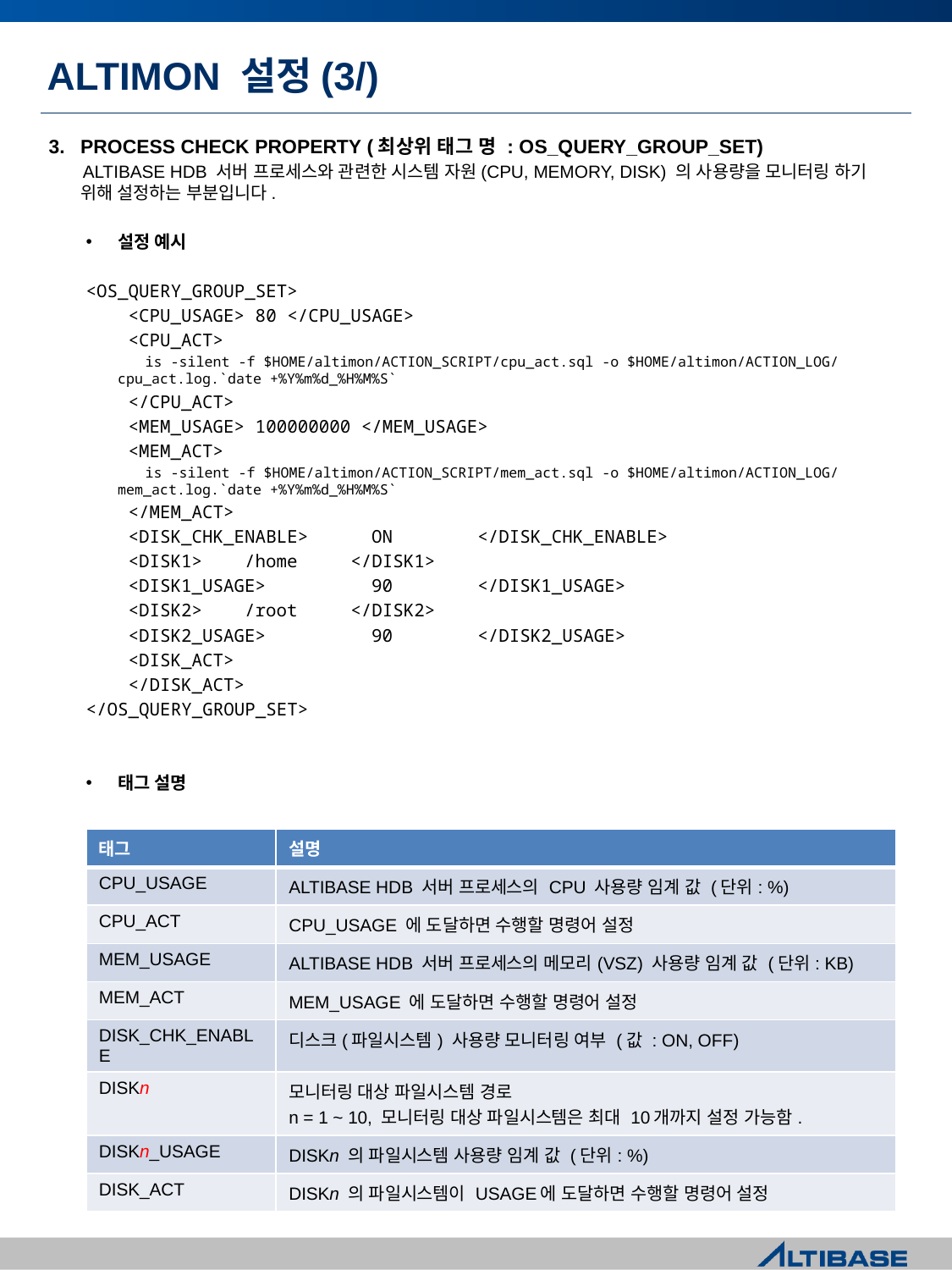

# ALTIMON 설정(3/)
PROCESS CHECK PROPERTY (최상위 태그 명 : OS_QUERY_GROUP_SET)
       ALTIBASE HDB 서버 프로세스와 관련한 시스템 자원(CPU, MEMORY, DISK) 의 사용량을 모니터링 하기 위해 설정하는 부분입니다.

설정 예시

<OS_QUERY_GROUP_SET>
    <CPU_USAGE> 80 </CPU_USAGE>
    <CPU_ACT>
       is -silent -f $HOME/altimon/ACTION_SCRIPT/cpu_act.sql -o $HOME/altimon/ACTION_LOG/cpu_act.log.`date +%Y%m%d_%H%M%S`
    </CPU_ACT>
    <MEM_USAGE> 100000000 </MEM_USAGE>
    <MEM_ACT>
       is -silent -f $HOME/altimon/ACTION_SCRIPT/mem_act.sql -o $HOME/altimon/ACTION_LOG/mem_act.log.`date +%Y%m%d_%H%M%S`
    </MEM_ACT>
    <DISK_CHK_ENABLE>	ON        </DISK_CHK_ENABLE>
    <DISK1>  	/home     </DISK1>
    <DISK1_USAGE> 	90        </DISK1_USAGE>
    <DISK2>  	/root     </DISK2>
    <DISK2_USAGE> 	90        </DISK2_USAGE>
    <DISK_ACT>
    </DISK_ACT>
</OS_QUERY_GROUP_SET>

태그 설명

| 태그 | 설명 |
| --- | --- |
| CPU\_USAGE | ALTIBASE HDB 서버 프로세스의 CPU 사용량 임계 값 (단위: %) |
| CPU\_ACT | CPU\_USAGE 에 도달하면 수행할 명령어 설정 |
| MEM\_USAGE | ALTIBASE HDB 서버 프로세스의 메모리(VSZ) 사용량 임계 값 (단위: KB) |
| MEM\_ACT | MEM\_USAGE 에 도달하면 수행할 명령어 설정 |
| DISK\_CHK\_ENABLE | 디스크(파일시스템) 사용량 모니터링 여부 (값 : ON, OFF) |
| DISKn | 모니터링 대상 파일시스템 경로 n = 1 ~ 10, 모니터링 대상 파일시스템은 최대 10개까지 설정 가능함. |
| DISKn\_USAGE | DISKn 의 파일시스템 사용량 임계 값 (단위: %) |
| DISK\_ACT | DISKn 의 파일시스템이 USAGE에 도달하면 수행할 명령어 설정 |